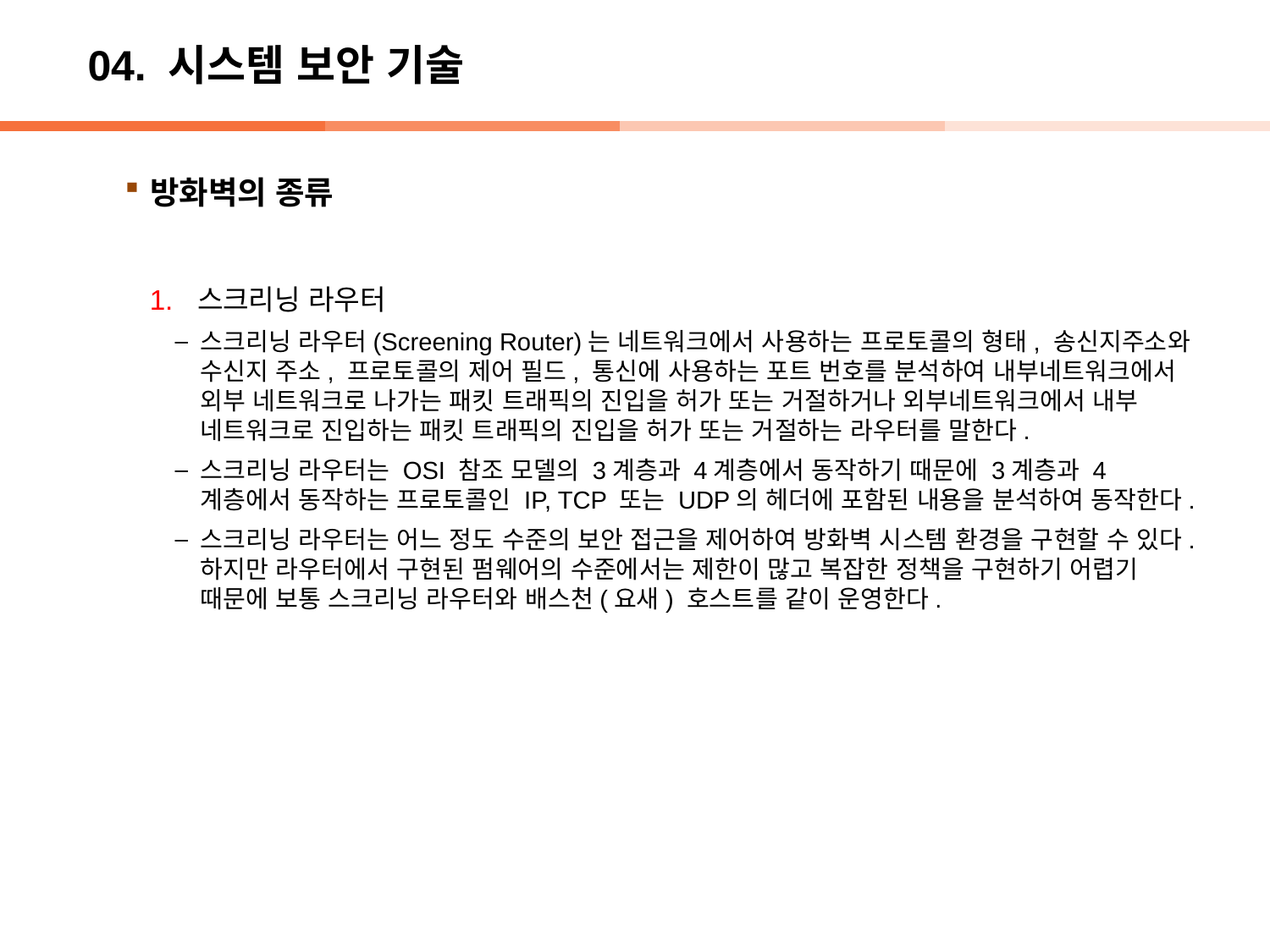

# 04. 시스템 보안 기술
방화벽의 종류

스크리닝 라우터
스크리닝 라우터(Screening Router)는 네트워크에서 사용하는 프로토콜의 형태, 송신지주소와 수신지 주소, 프로토콜의 제어 필드, 통신에 사용하는 포트 번호를 분석하여 내부네트워크에서 외부 네트워크로 나가는 패킷 트래픽의 진입을 허가 또는 거절하거나 외부네트워크에서 내부 네트워크로 진입하는 패킷 트래픽의 진입을 허가 또는 거절하는 라우터를 말한다.
스크리닝 라우터는 OSI 참조 모델의 3계층과 4계층에서 동작하기 때문에 3계층과 4계층에서 동작하는 프로토콜인 IP, TCP 또는 UDP의 헤더에 포함된 내용을 분석하여 동작한다.
스크리닝 라우터는 어느 정도 수준의 보안 접근을 제어하여 방화벽 시스템 환경을 구현할 수 있다. 하지만 라우터에서 구현된 펌웨어의 수준에서는 제한이 많고 복잡한 정책을 구현하기 어렵기 때문에 보통 스크리닝 라우터와 배스천(요새) 호스트를 같이 운영한다.